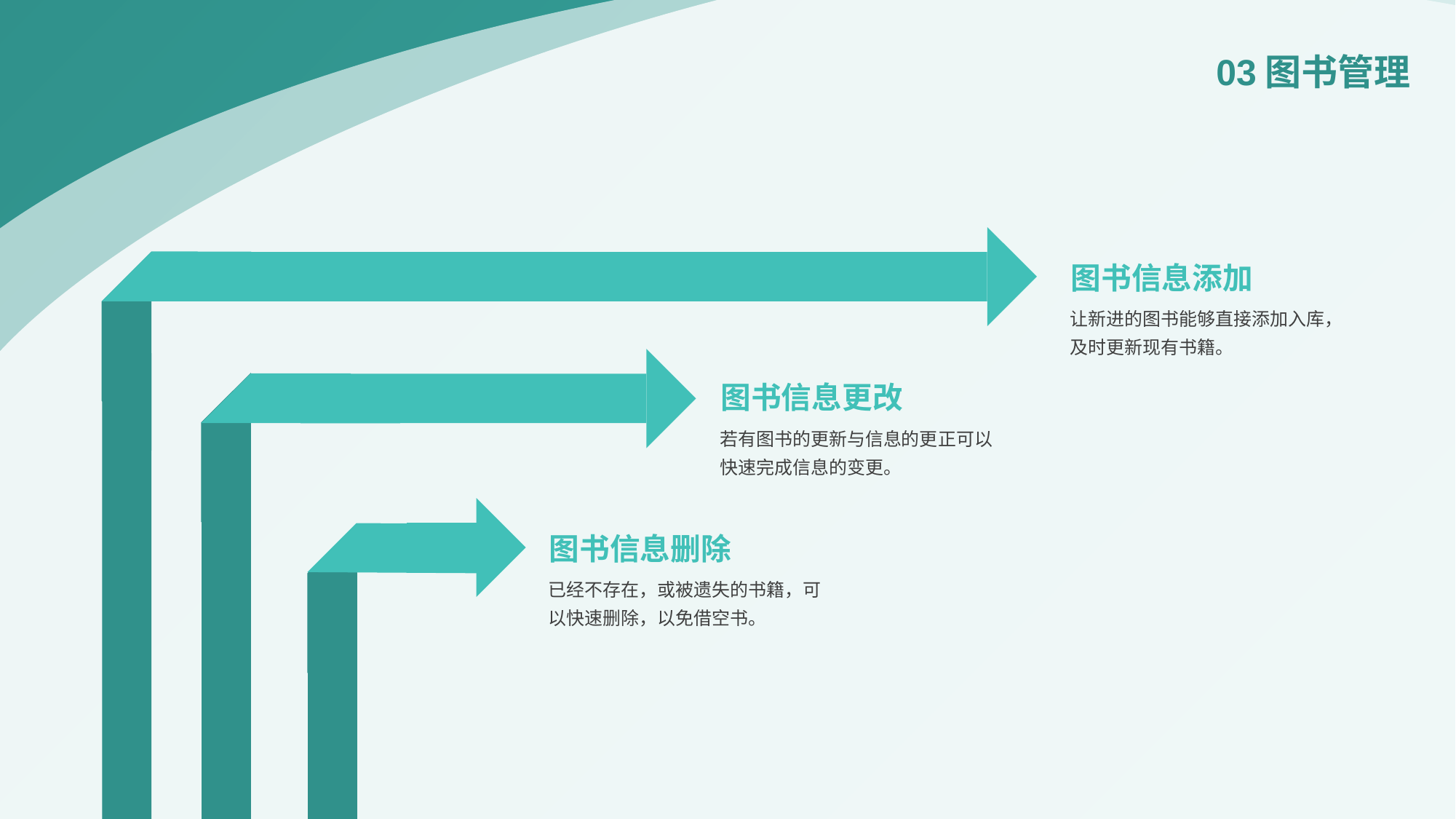

03图书管理

图书信息添加

让新进的图书能够直接添加入库，及时更新现有书籍。

图书信息更改

若有图书的更新与信息的更正可以快速完成信息的变更。

图书信息删除

已经不存在，或被遗失的书籍，可以快速删除，以免借空书。